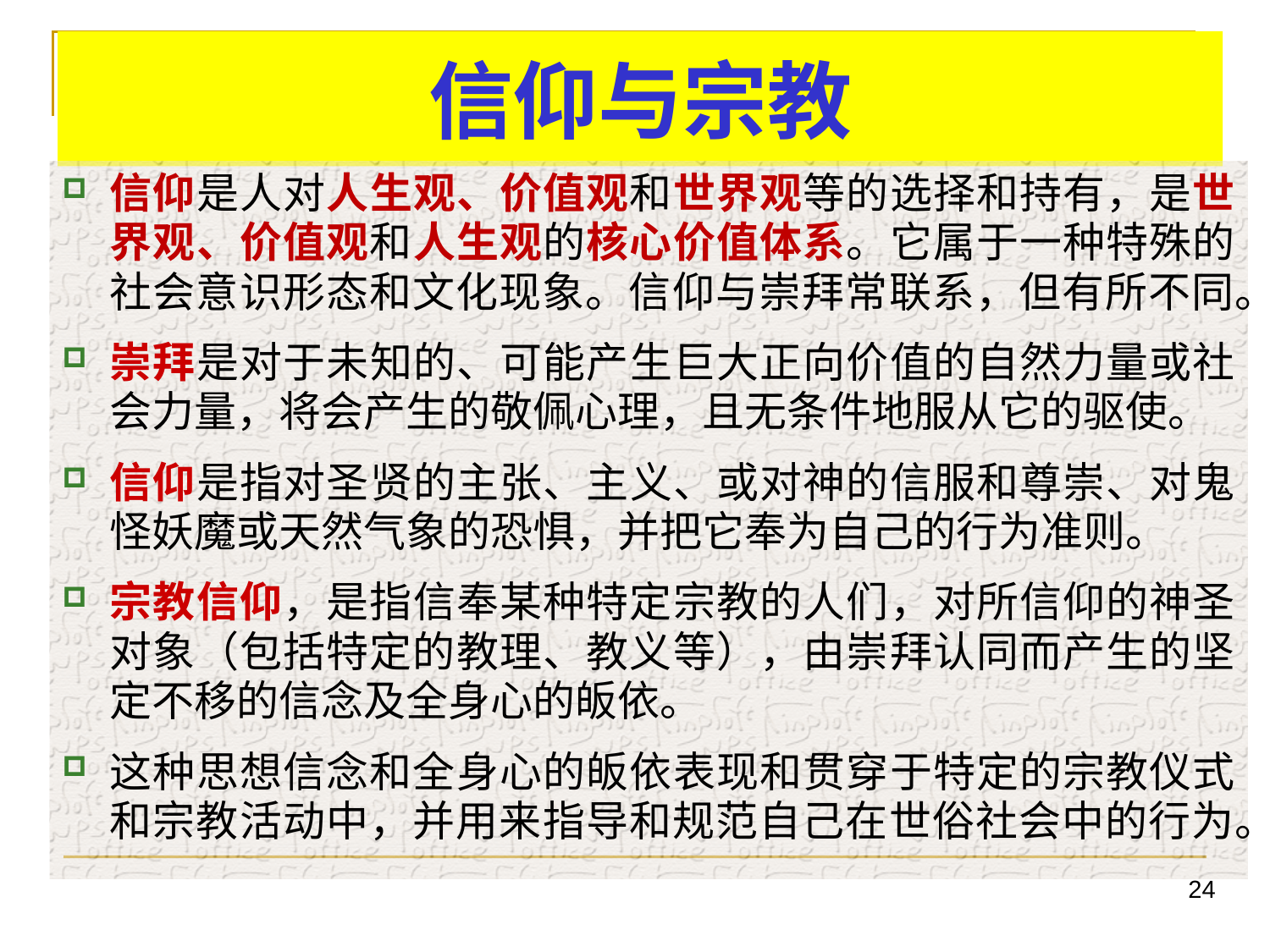

信仰与宗教
信仰是人对人生观、价值观和世界观等的选择和持有，是世界观、价值观和人生观的核心价值体系。它属于一种特殊的社会意识形态和文化现象。信仰与崇拜常联系，但有所不同。
崇拜是对于未知的、可能产生巨大正向价值的自然力量或社会力量，将会产生的敬佩心理，且无条件地服从它的驱使。
信仰是指对圣贤的主张、主义、或对神的信服和尊崇、对鬼怪妖魔或天然气象的恐惧，并把它奉为自己的行为准则。
宗教信仰，是指信奉某种特定宗教的人们，对所信仰的神圣对象（包括特定的教理、教义等），由崇拜认同而产生的坚定不移的信念及全身心的皈依。
这种思想信念和全身心的皈依表现和贯穿于特定的宗教仪式和宗教活动中，并用来指导和规范自己在世俗社会中的行为。
24